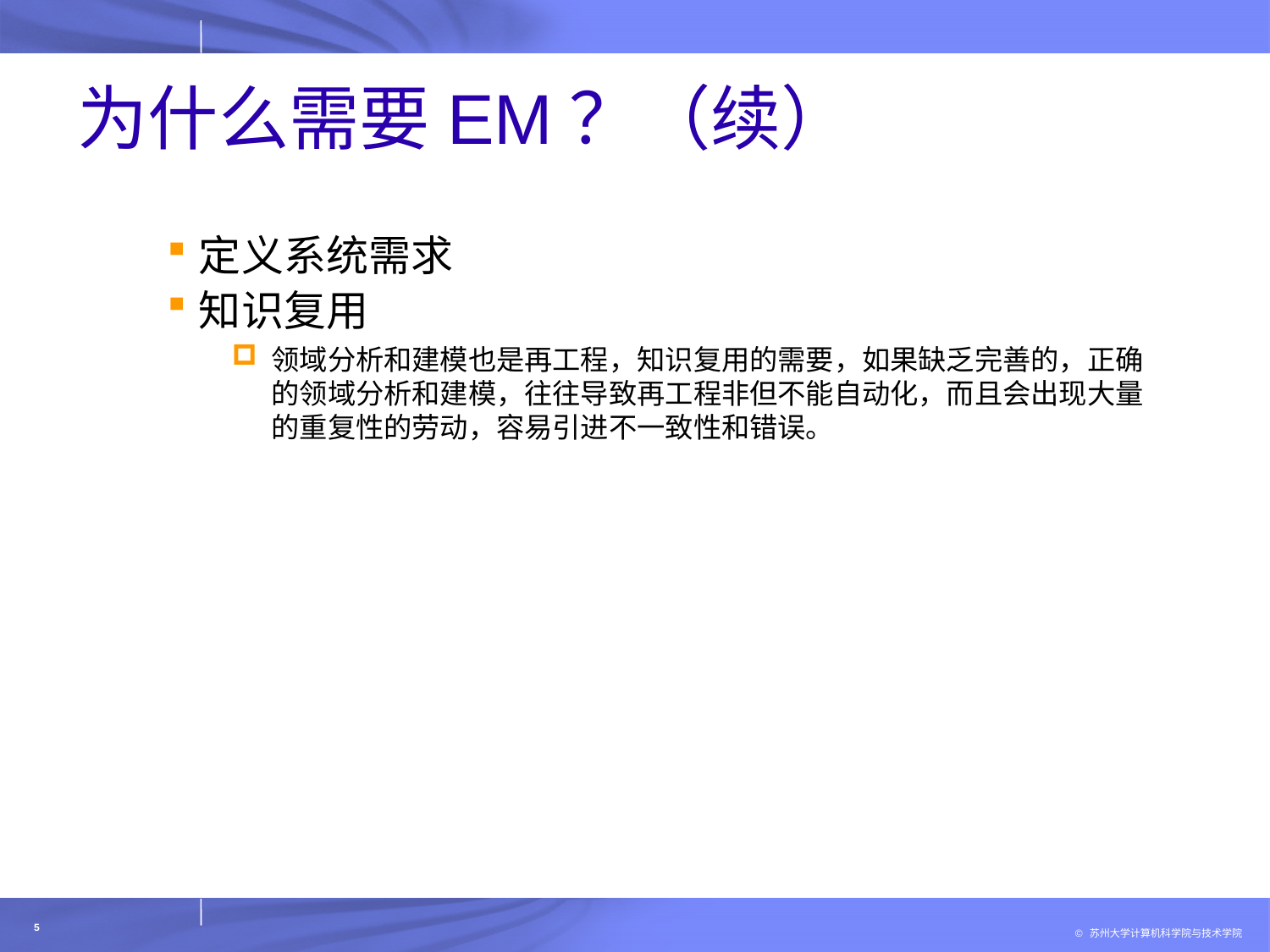

# 为什么需要EM？（续）
定义系统需求
知识复用
领域分析和建模也是再工程，知识复用的需要，如果缺乏完善的，正确的领域分析和建模，往往导致再工程非但不能自动化，而且会出现大量的重复性的劳动，容易引进不一致性和错误。

5